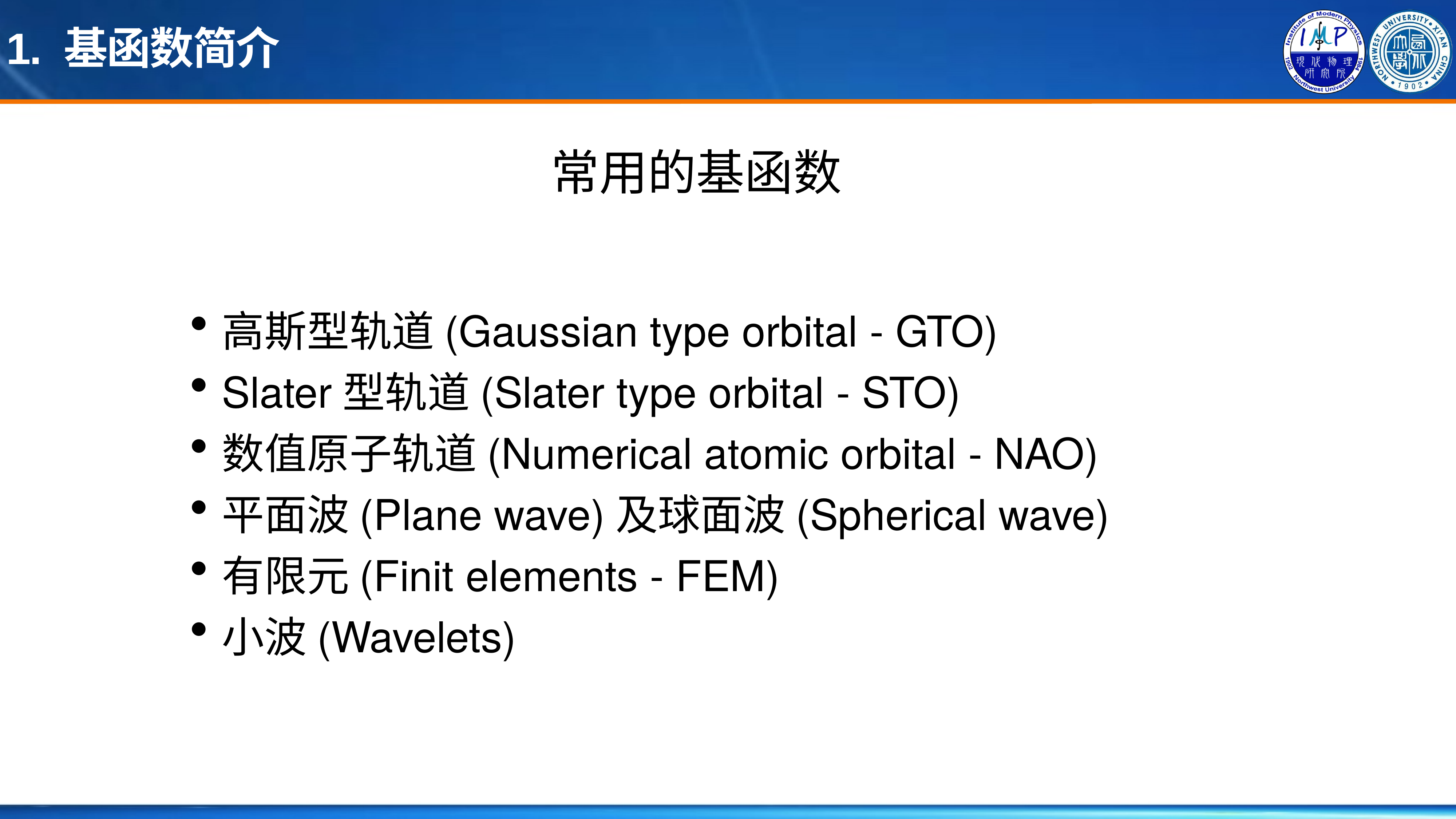

1. 基函数简介
常用的基函数
高斯型轨道(Gaussian type orbital - GTO)
Slater型轨道(Slater type orbital - STO)
数值原子轨道(Numerical atomic orbital - NAO)
平面波(Plane wave)及球面波(Spherical wave)
有限元(Finit elements - FEM)
小波(Wavelets)
5